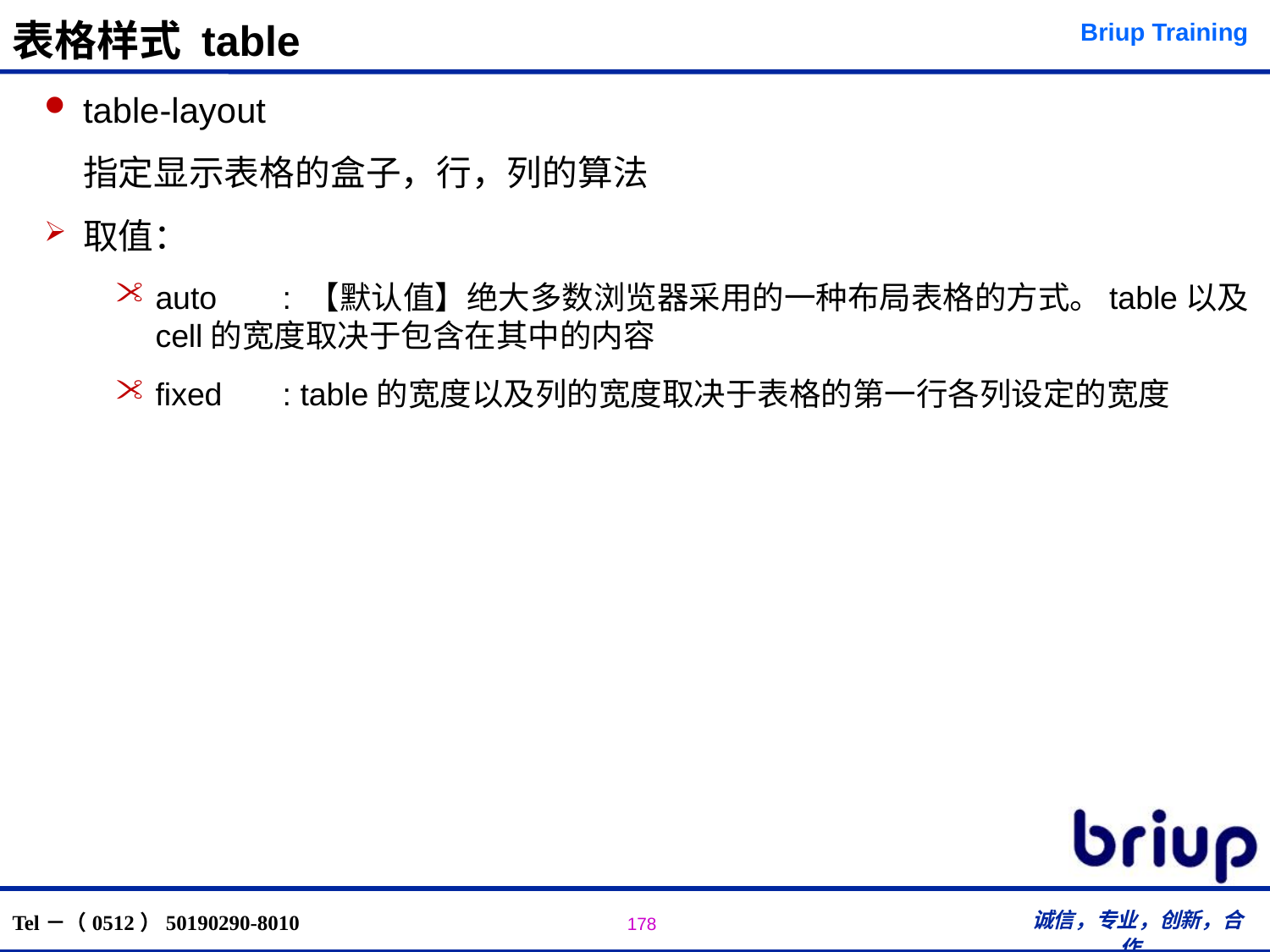

# 表格样式 table
table-layout
	指定显示表格的盒子，行，列的算法
取值：
auto	: 【默认值】绝大多数浏览器采用的一种布局表格的方式。table以及cell的宽度取决于包含在其中的内容
fixed 	: table的宽度以及列的宽度取决于表格的第一行各列设定的宽度